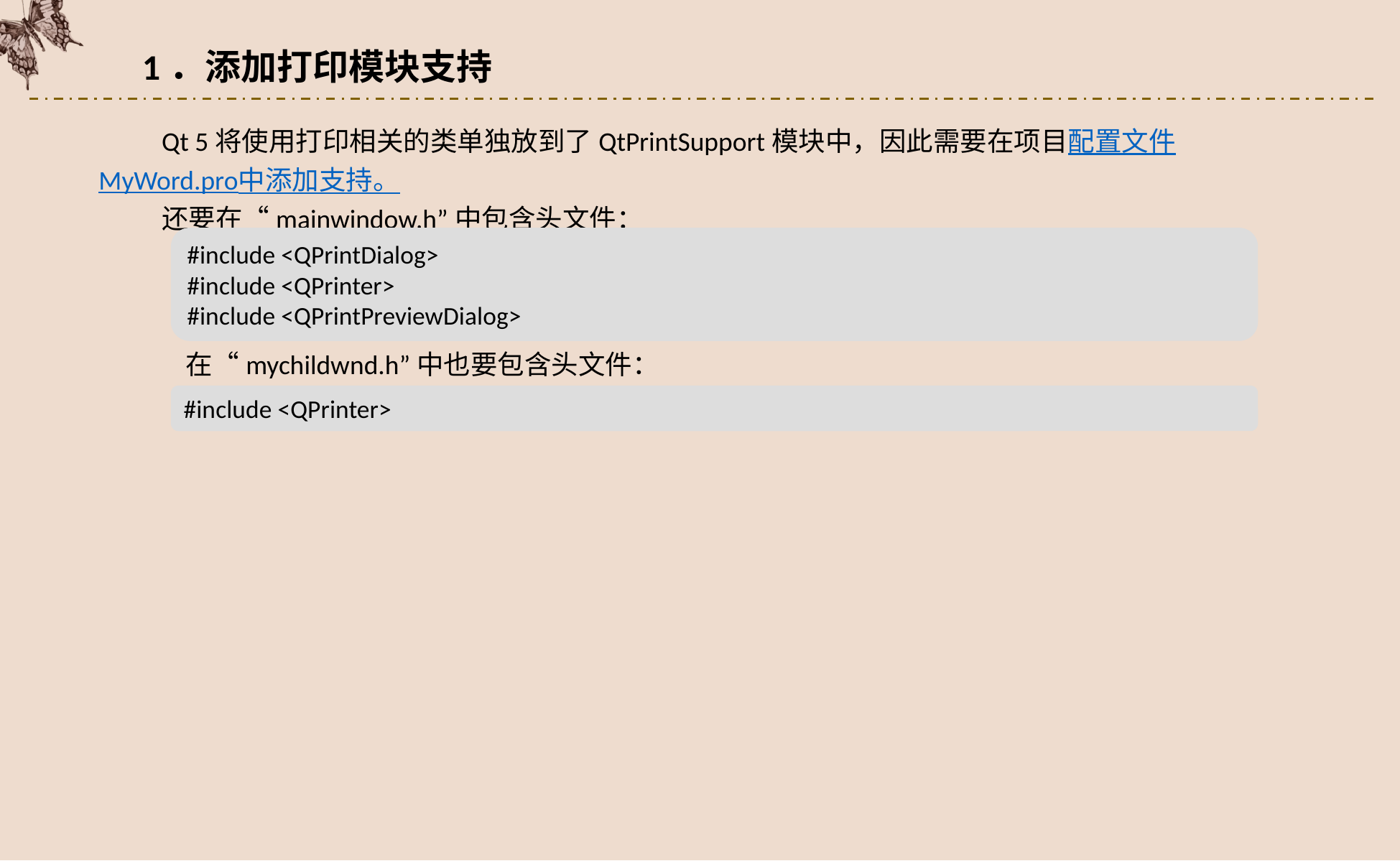

1．添加打印模块支持
Qt 5将使用打印相关的类单独放到了QtPrintSupport模块中，因此需要在项目配置文件MyWord.pro中添加支持。
还要在“mainwindow.h”中包含头文件：
#include <QPrintDialog>
#include <QPrinter>
#include <QPrintPreviewDialog>
在“mychildwnd.h”中也要包含头文件：
#include <QPrinter>